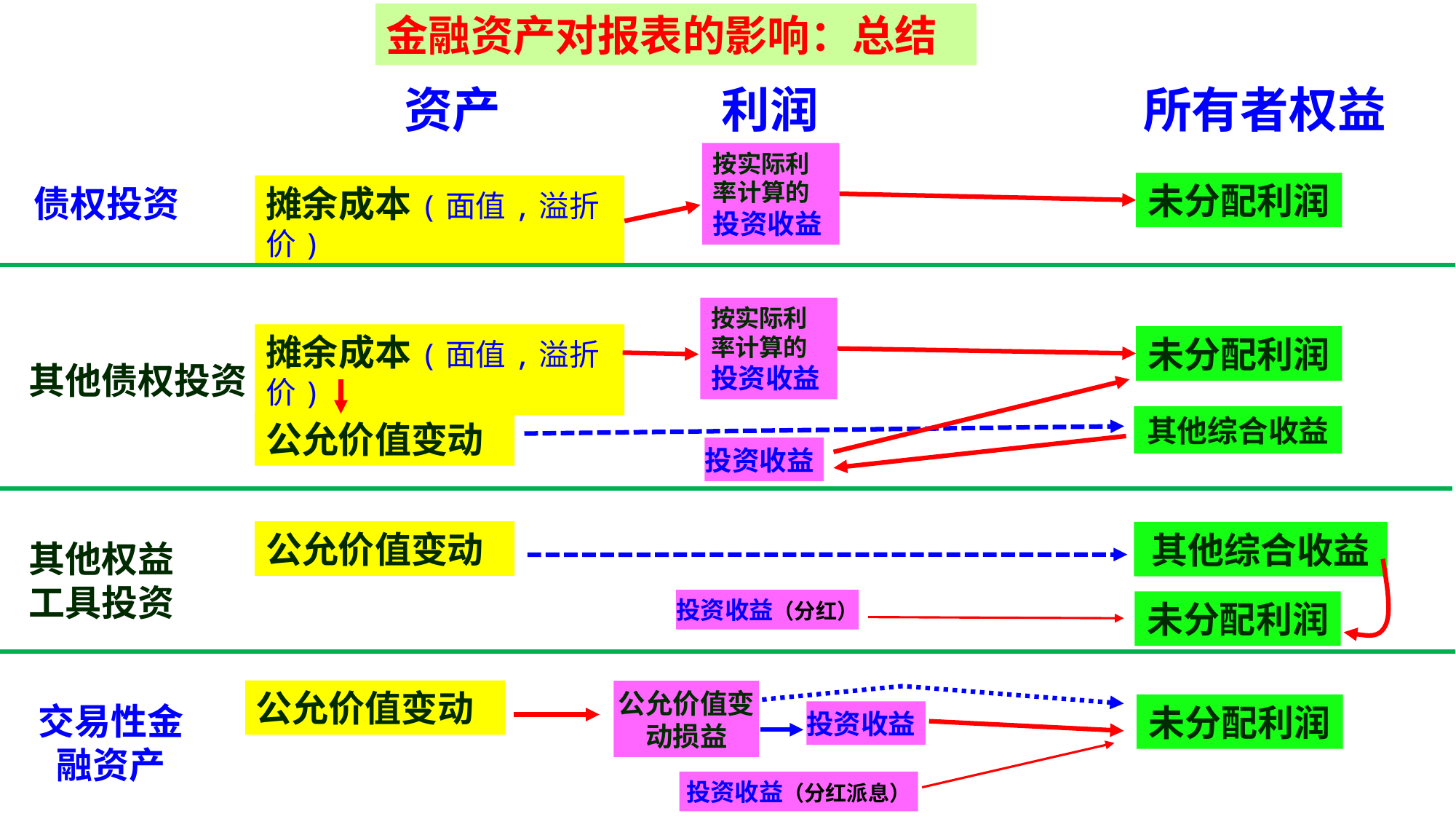

金融资产对报表的影响：总结
资产
利润
所有者权益
按实际利率计算的投资收益
未分配利润
债权投资
摊余成本(面值,溢折价)
按实际利率计算的投资收益
摊余成本(面值,溢折价)
未分配利润
其他债权投资
其他综合收益
公允价值变动
投资收益
公允价值变动
其他综合收益
其他权益
工具投资

投资收益（分红）
未分配利润
公允价值变动
公允价值变动损益

交易性金融资产
未分配利润
投资收益
投资收益（分红派息）